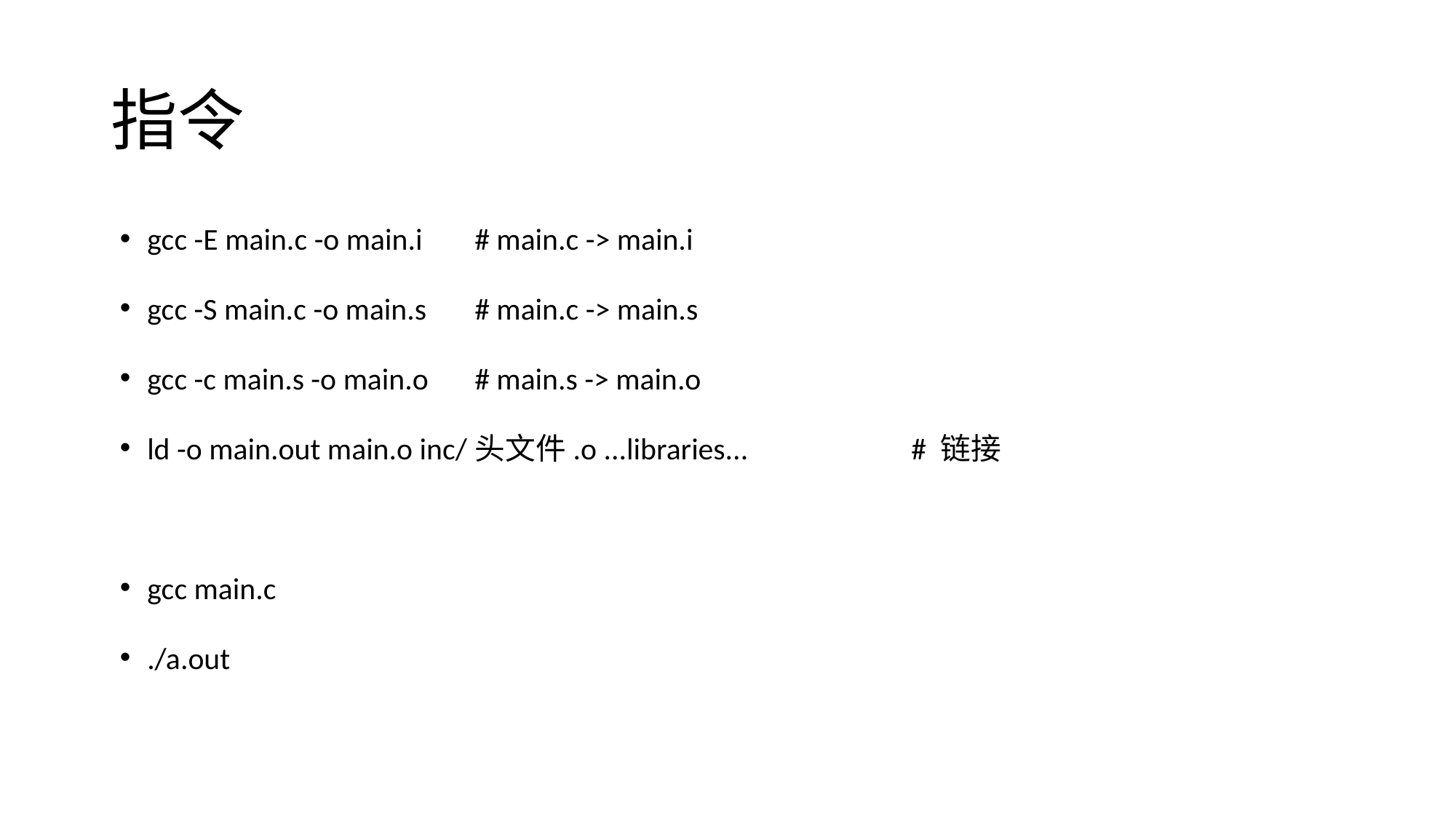

# 指令
gcc -E main.c -o main.i	# main.c -> main.i
gcc -S main.c -o main.s	# main.c -> main.s
gcc -c main.s -o main.o	# main.s -> main.o
ld -o main.out main.o inc/头文件.o ...libraries...		# 链接

gcc main.c
./a.out